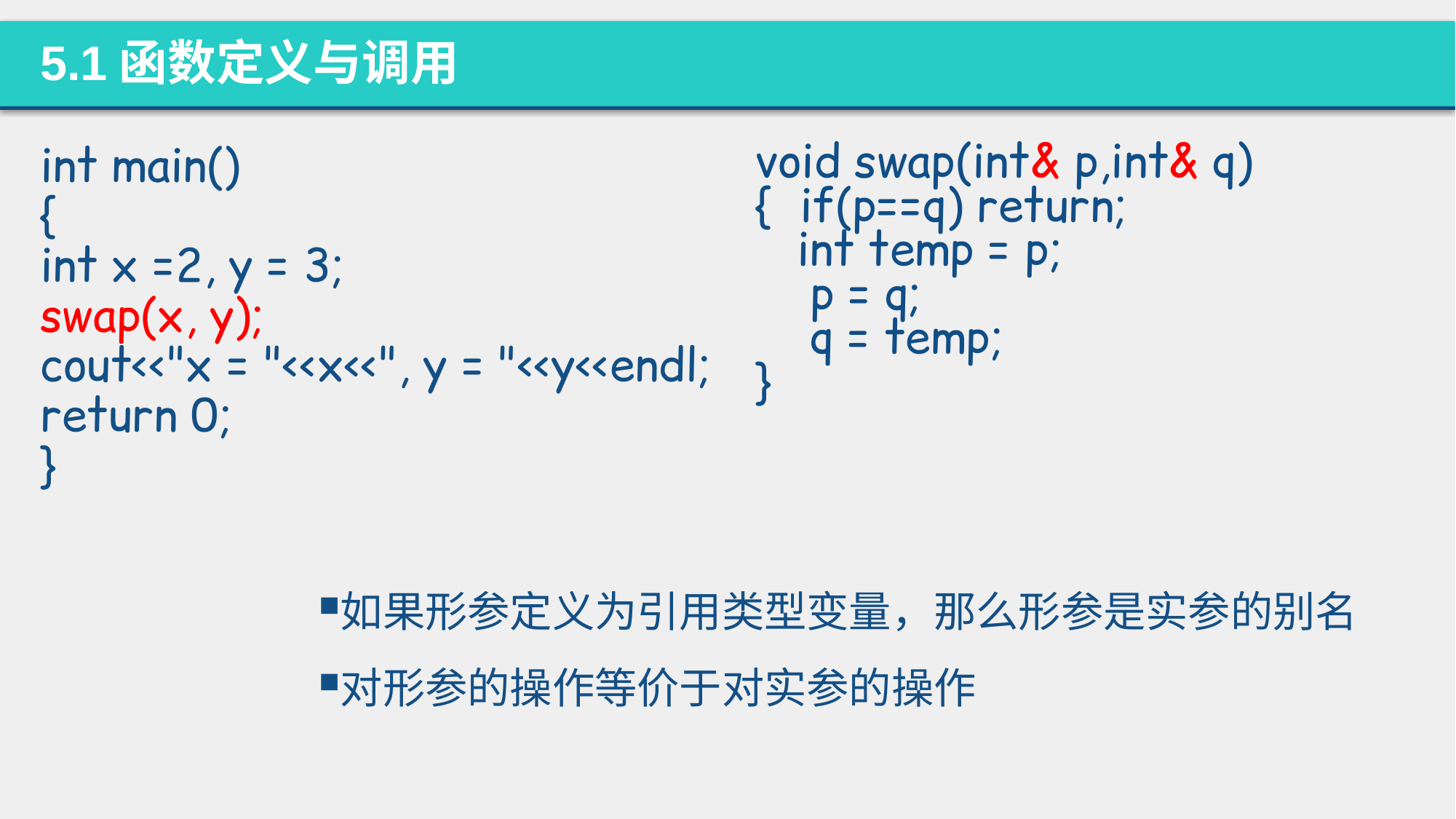

5.1函数定义与调用
int main()
{
int x =2, y = 3;
swap(x, y);
cout<<"x = "<<x<<", y = "<<y<<endl;
return 0;
}
void swap(int& p,int& q)
{  if(p==q) return;
   int temp = p;
    p = q;
    q = temp;
}
如果形参定义为引用类型变量，那么形参是实参的别名
对形参的操作等价于对实参的操作